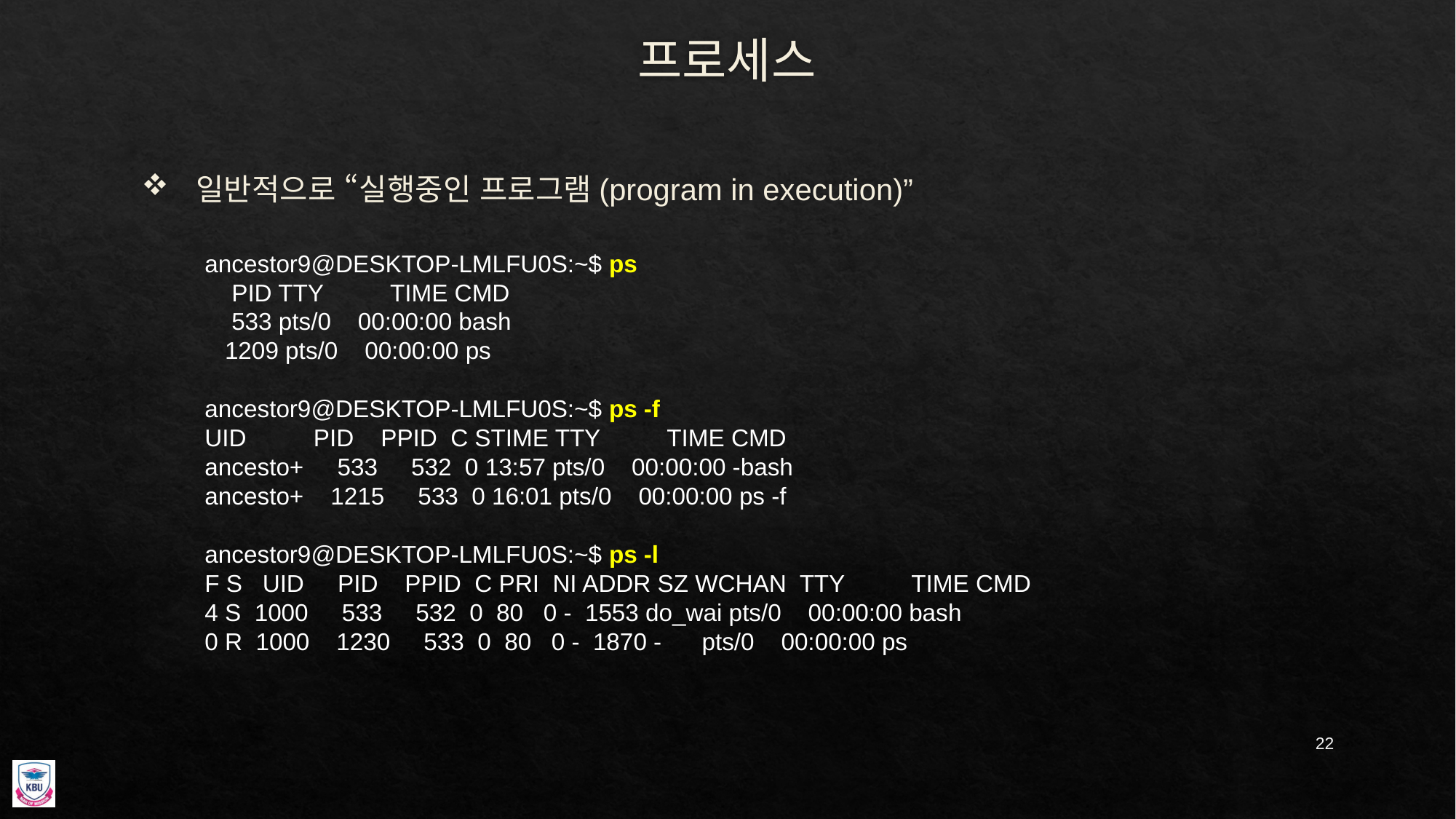

# 프로세스
일반적으로 “실행중인 프로그램(program in execution)”
ancestor9@DESKTOP-LMLFU0S:~$ ps
    PID TTY          TIME CMD
    533 pts/0    00:00:00 bash
   1209 pts/0    00:00:00 ps

ancestor9@DESKTOP-LMLFU0S:~$ ps -f
UID          PID    PPID  C STIME TTY          TIME CMD
ancesto+     533     532  0 13:57 pts/0    00:00:00 -bash
ancesto+    1215     533  0 16:01 pts/0    00:00:00 ps -f

ancestor9@DESKTOP-LMLFU0S:~$ ps -l
F S   UID     PID    PPID  C PRI  NI ADDR SZ WCHAN  TTY          TIME CMD
4 S  1000     533     532  0  80   0 -  1553 do_wai pts/0    00:00:00 bash
0 R  1000    1230     533  0  80   0 -  1870 -      pts/0    00:00:00 ps
22